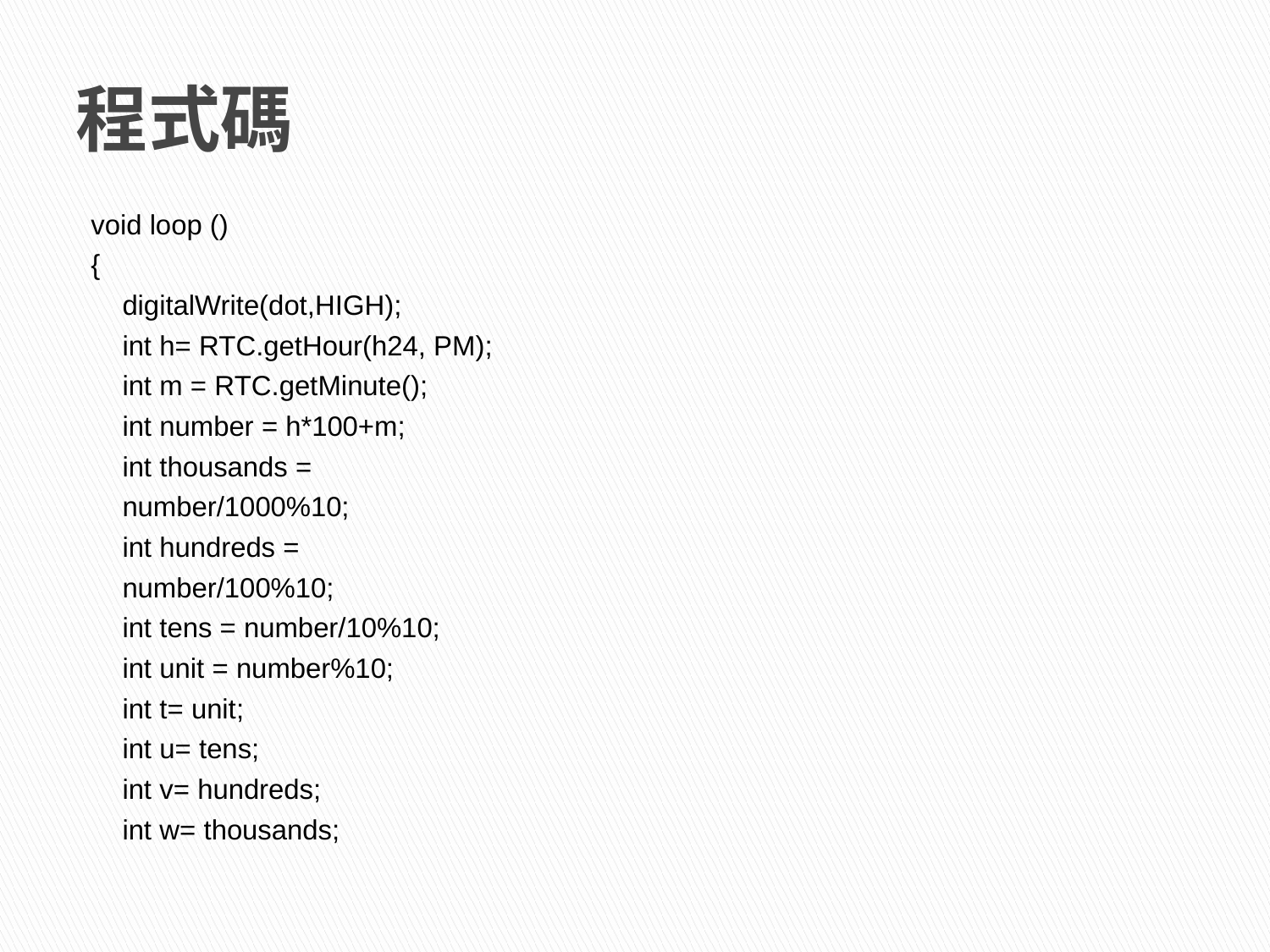

# 程式碼
void loop ()
{
    digitalWrite(dot,HIGH);
    int h= RTC.getHour(h24, PM);
    int m = RTC.getMinute();
    int number = h*100+m;
    int thousands =
    number/1000%10;
    int hundreds =
    number/100%10;
    int tens = number/10%10;
    int unit = number%10;
    int t= unit;
    int u= tens;
    int v= hundreds;
    int w= thousands;